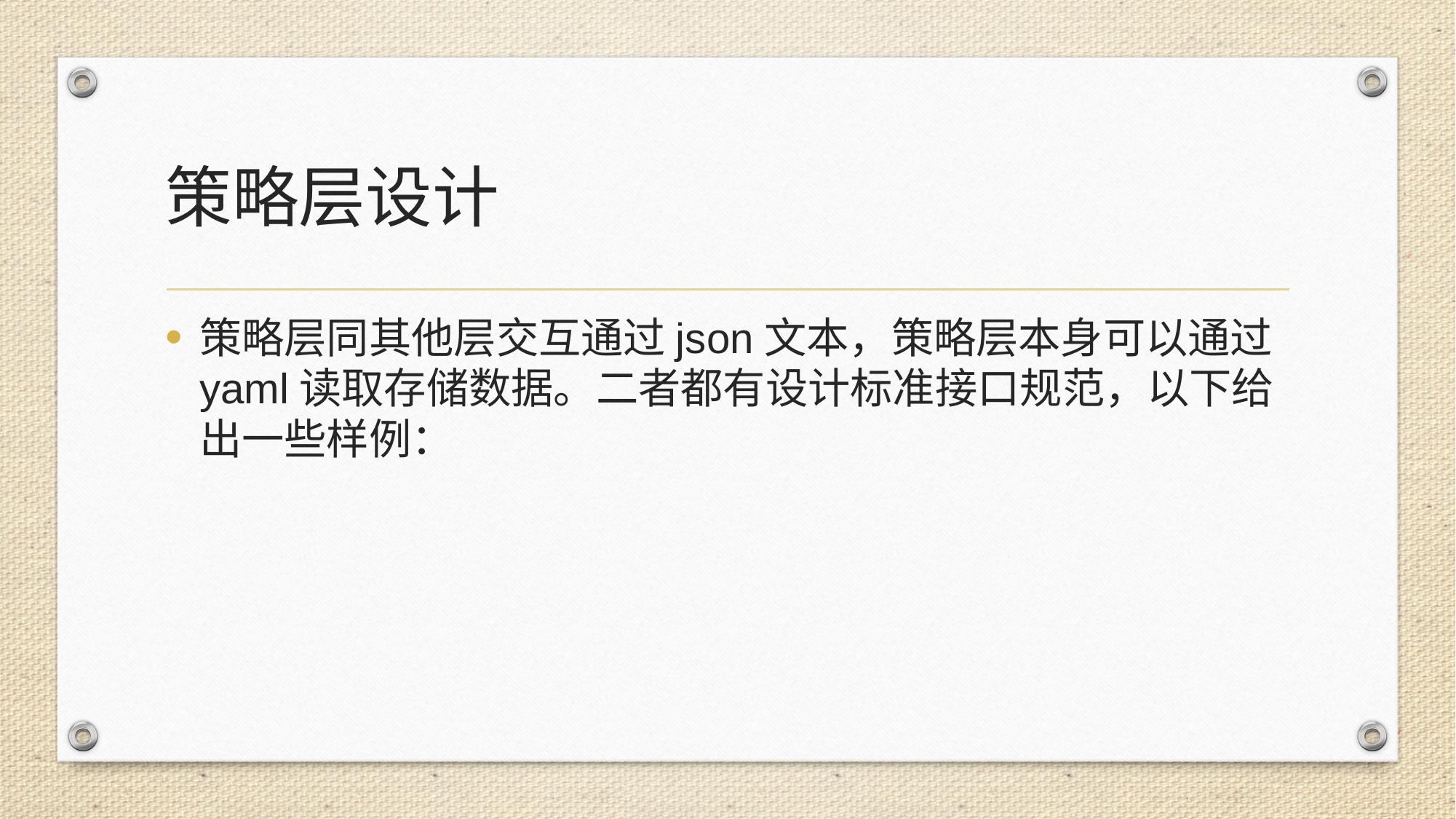

# 策略层设计
策略层同其他层交互通过json文本，策略层本身可以通过yaml读取存储数据。二者都有设计标准接口规范，以下给出一些样例：